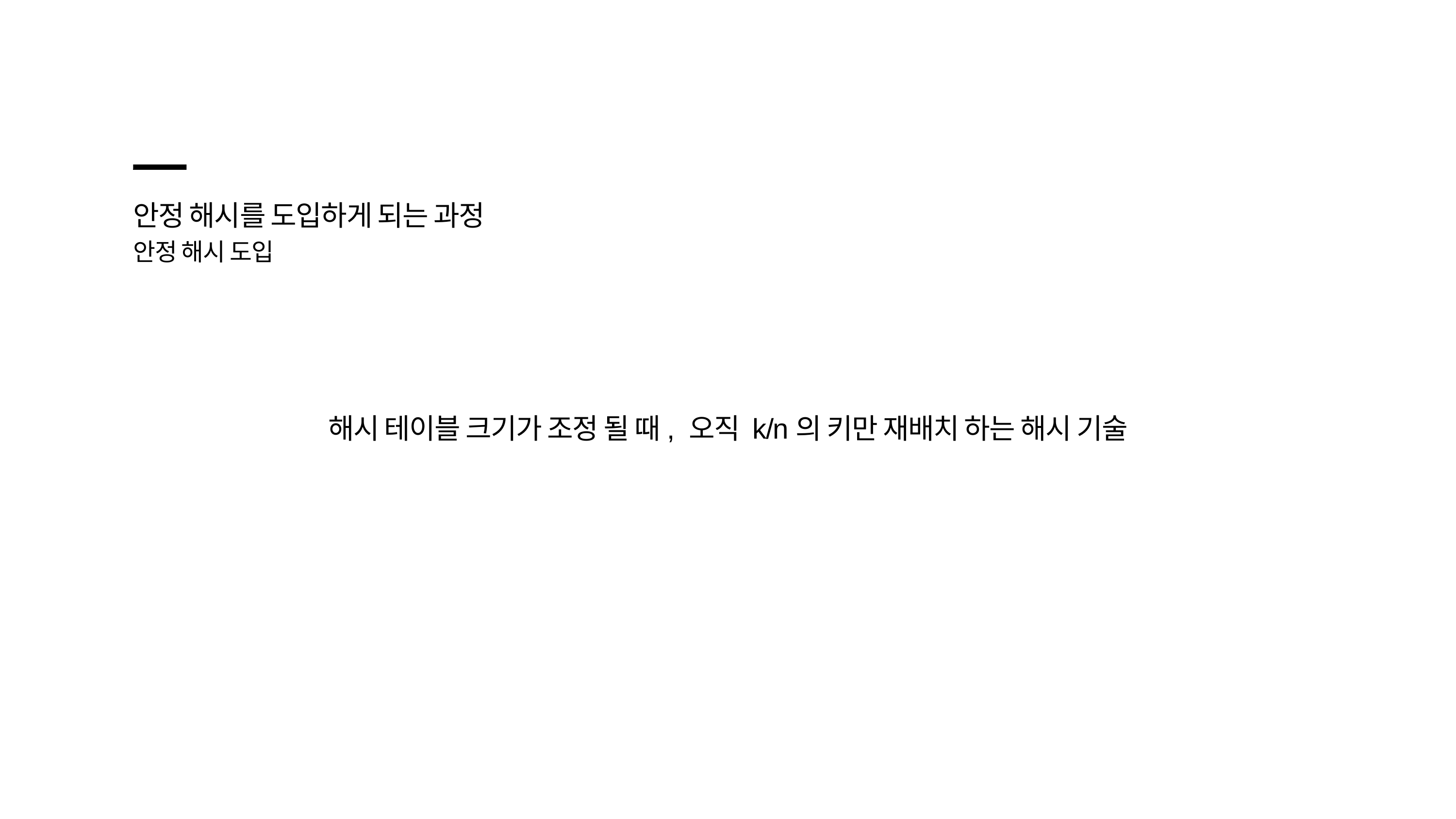

안정 해시를 도입하게 되는 과정
안정 해시 도입
해시 테이블 크기가 조정 될 때, 오직 k/n의 키만 재배치 하는 해시 기술